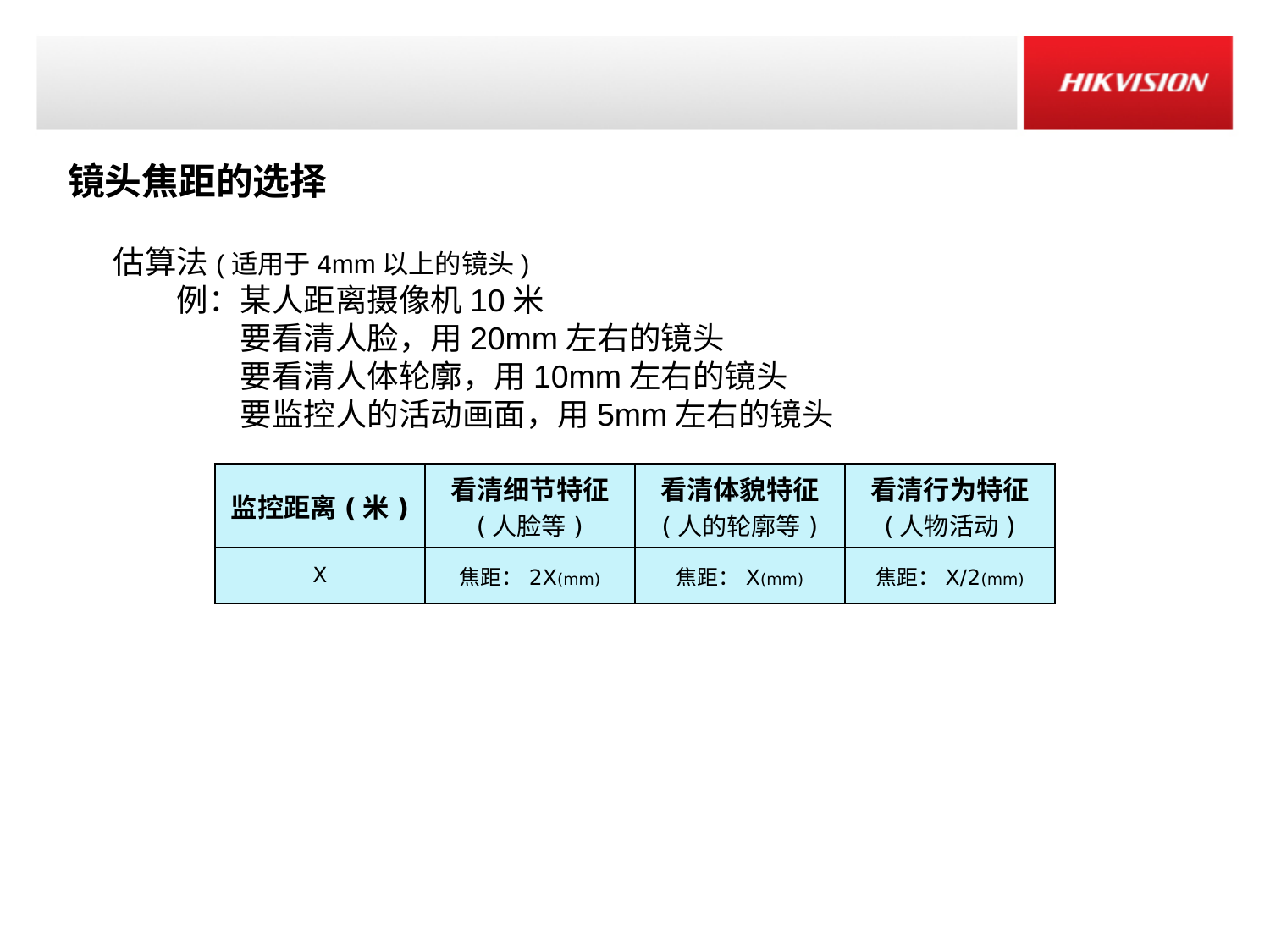

镜头焦距的选择
估算法(适用于4mm以上的镜头)
例：某人距离摄像机10米
要看清人脸，用20mm左右的镜头
要看清人体轮廓，用10mm左右的镜头
要监控人的活动画面，用5mm左右的镜头
| 监控距离(米) | 看清细节特征 (人脸等) | 看清体貌特征 (人的轮廓等) | 看清行为特征 (人物活动) |
| --- | --- | --- | --- |
| X | 焦距：2X(mm) | 焦距：X(mm) | 焦距：X/2(mm) |